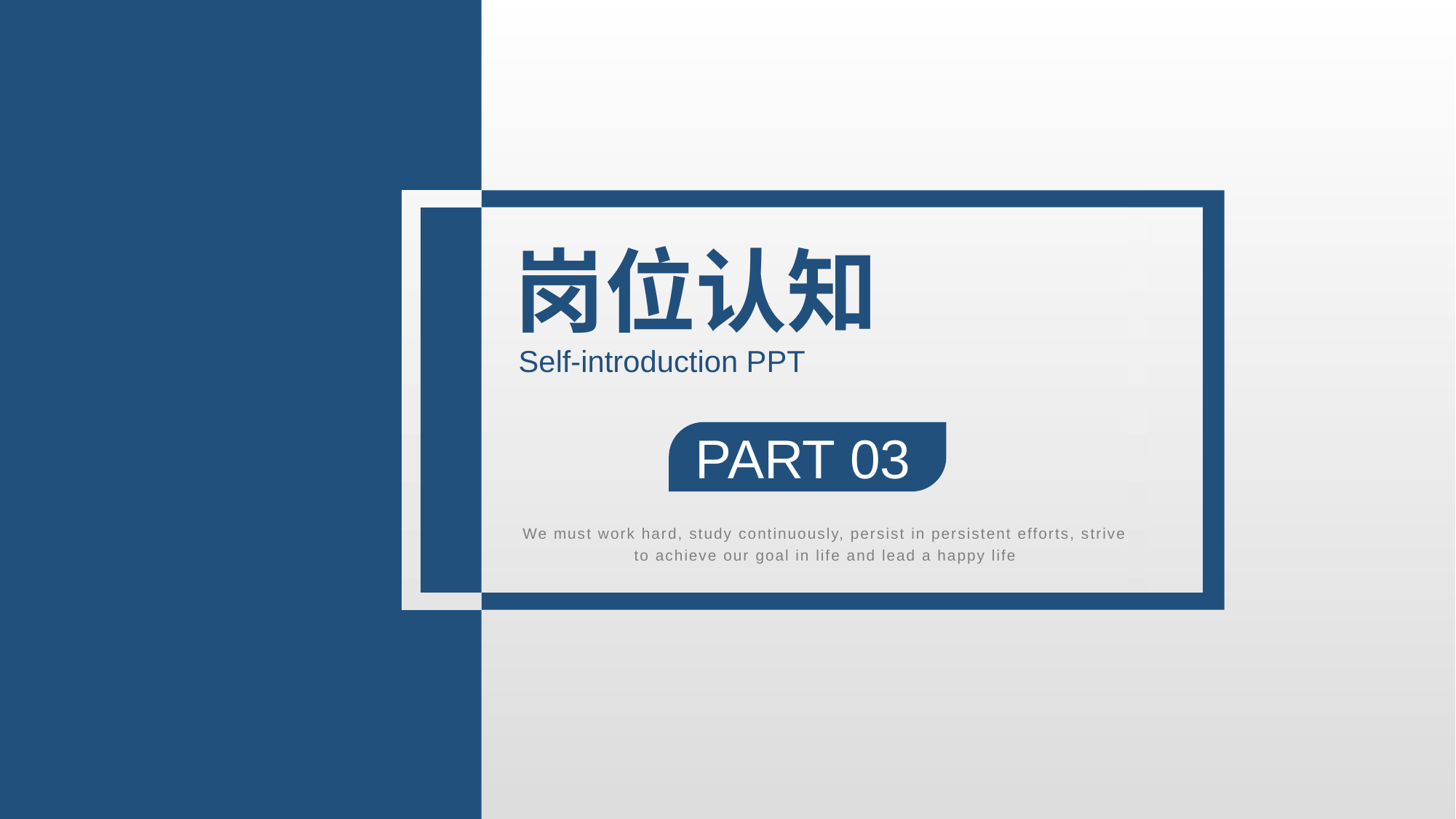

岗位认知
Self-introduction PPT
PART 03

We must work hard, study continuously, persist in persistent efforts, strive to achieve our goal in life and lead a happy life